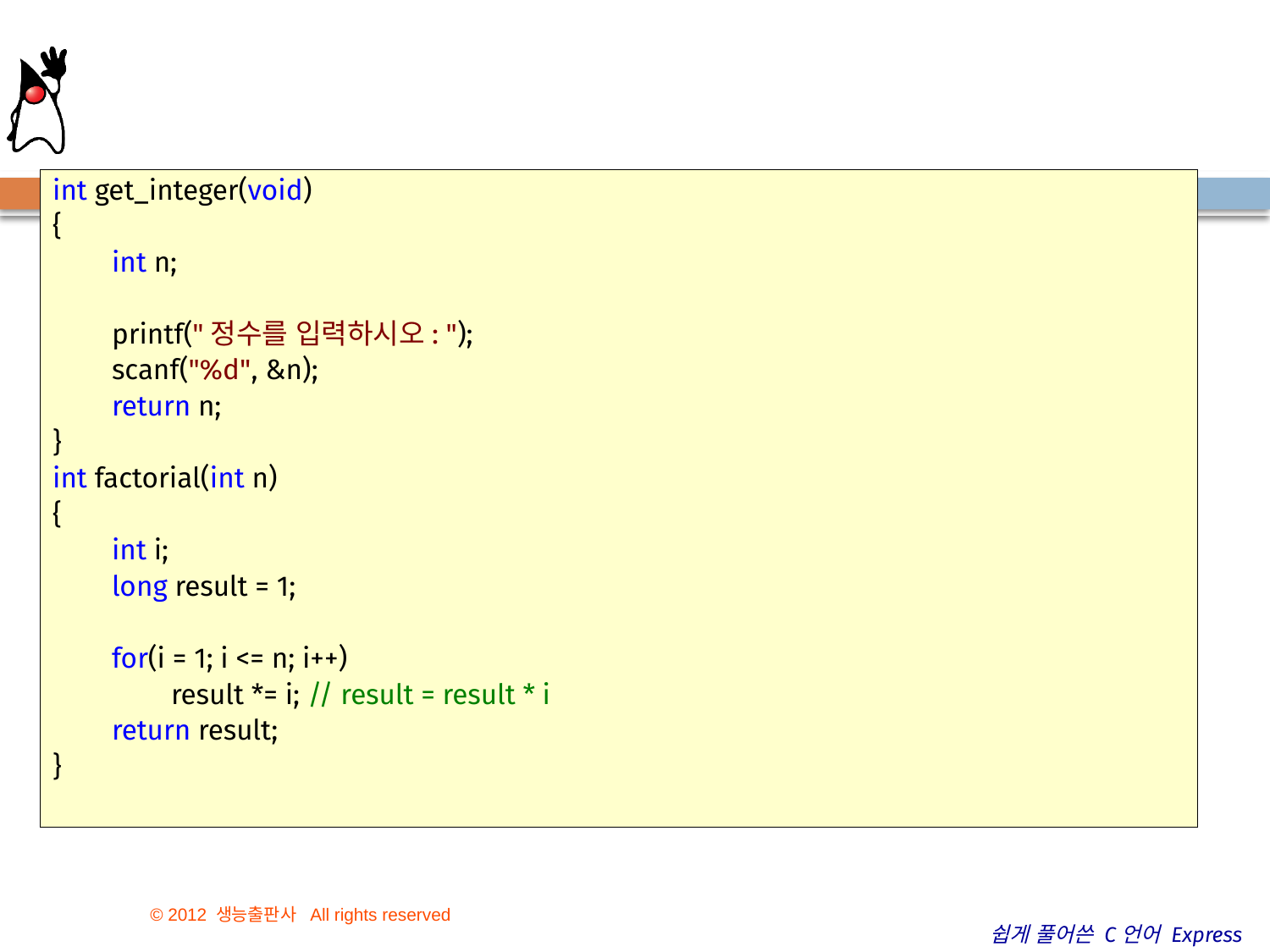

#
int get_integer(void)
{
        int n;

        printf("정수를 입력하시오: ");
        scanf("%d", &n);
        return n;
}
int factorial(int n)
{
        int i;
        long result = 1;

        for(i = 1; i <= n; i++)
                result *= i; // result = result * i
        return result;
}